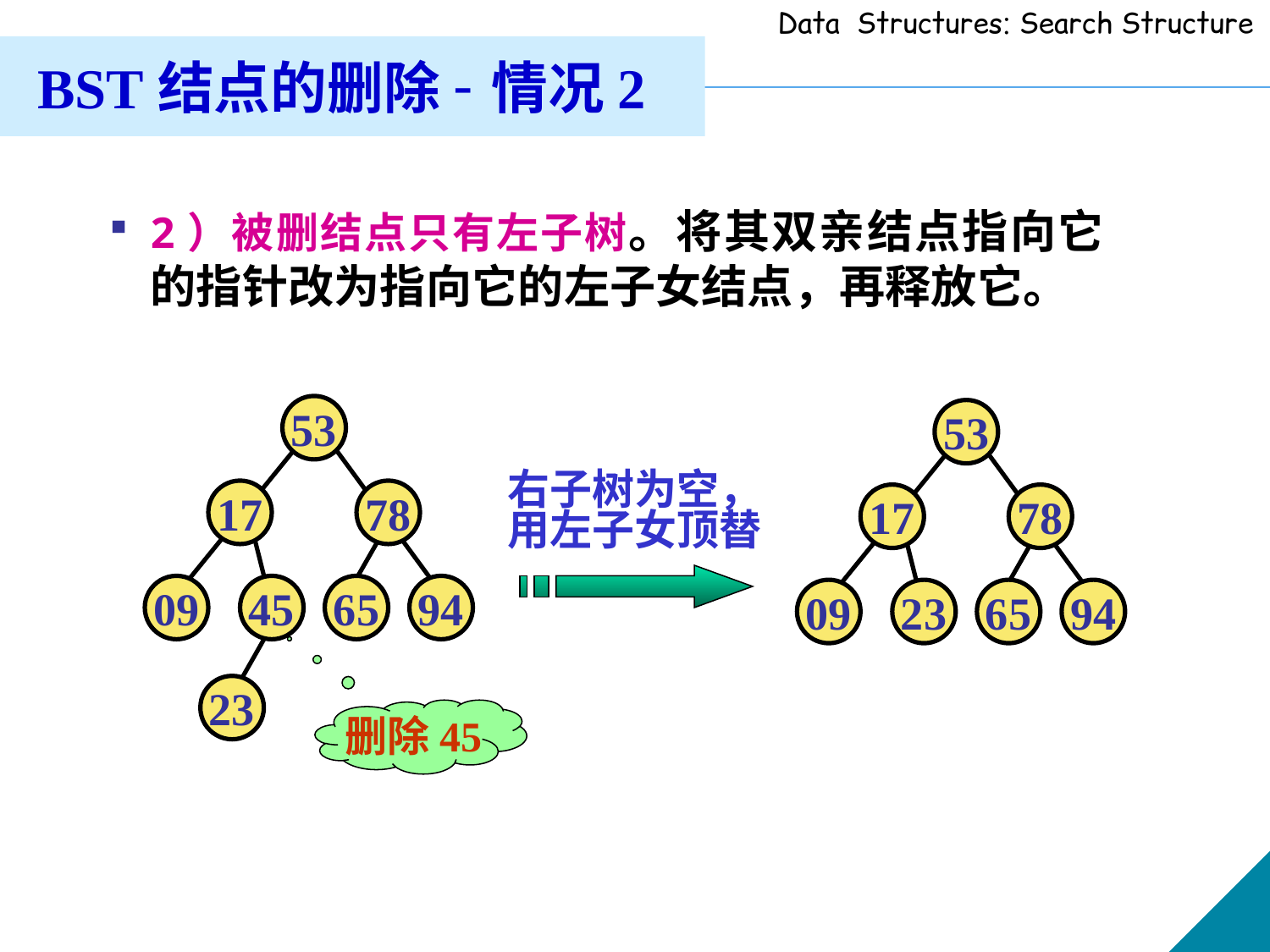

BST结点的删除-情况2
2）被删结点只有左子树。将其双亲结点指向它的指针改为指向它的左子女结点，再释放它。
53

17
78

09
45
65
94

23
53

17
78

09
23
65
94
右子树为空，
用左子女顶替

删除45